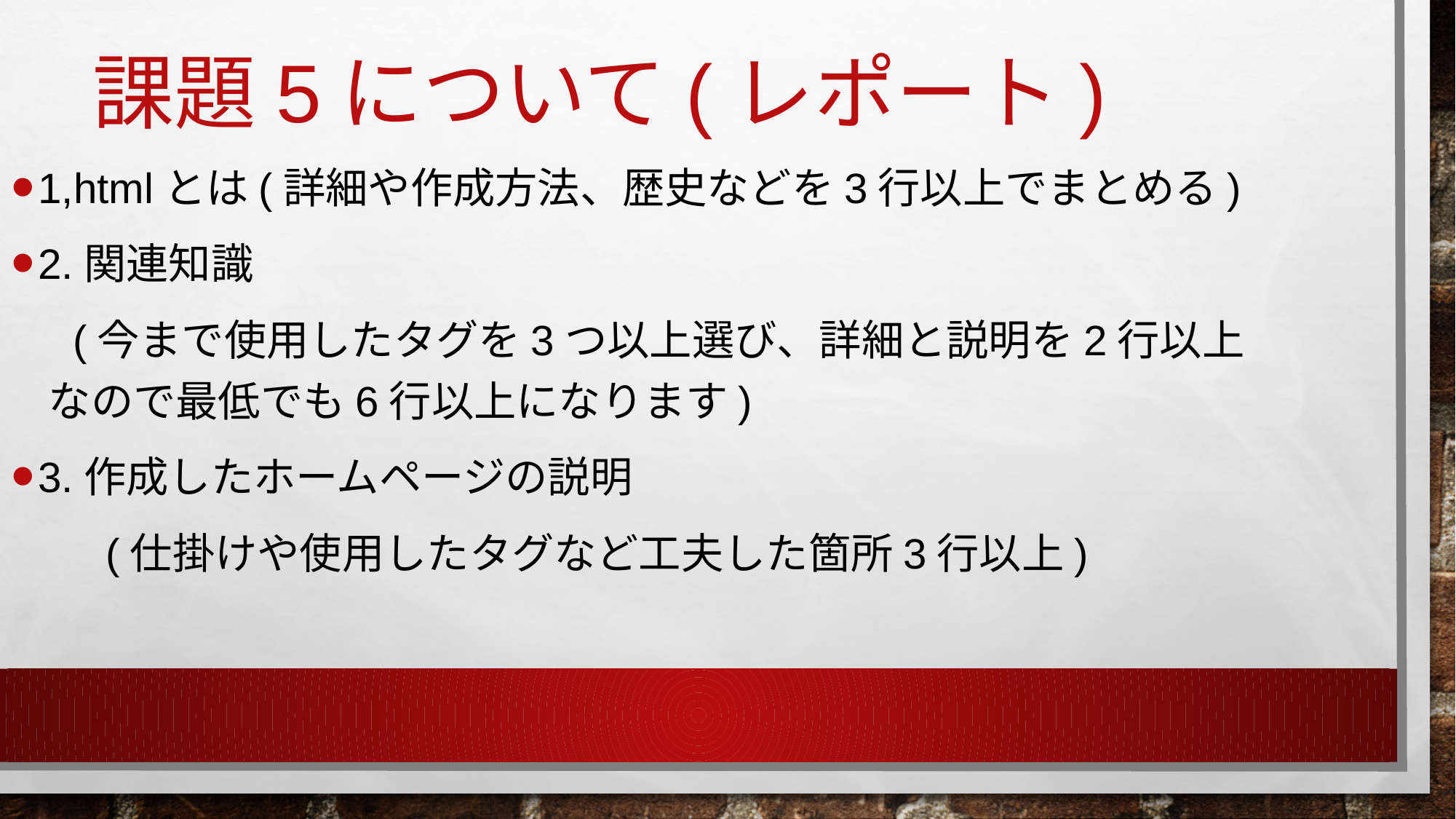

# 課題5について(レポート)
1,htmlとは(詳細や作成方法、歴史などを3行以上でまとめる)
2.関連知識
　 (今まで使用したタグを3つ以上選び、詳細と説明を2行以上
    なので最低でも6行以上になります)
3.作成したホームページの説明
　　(仕掛けや使用したタグなど工夫した箇所3行以上)